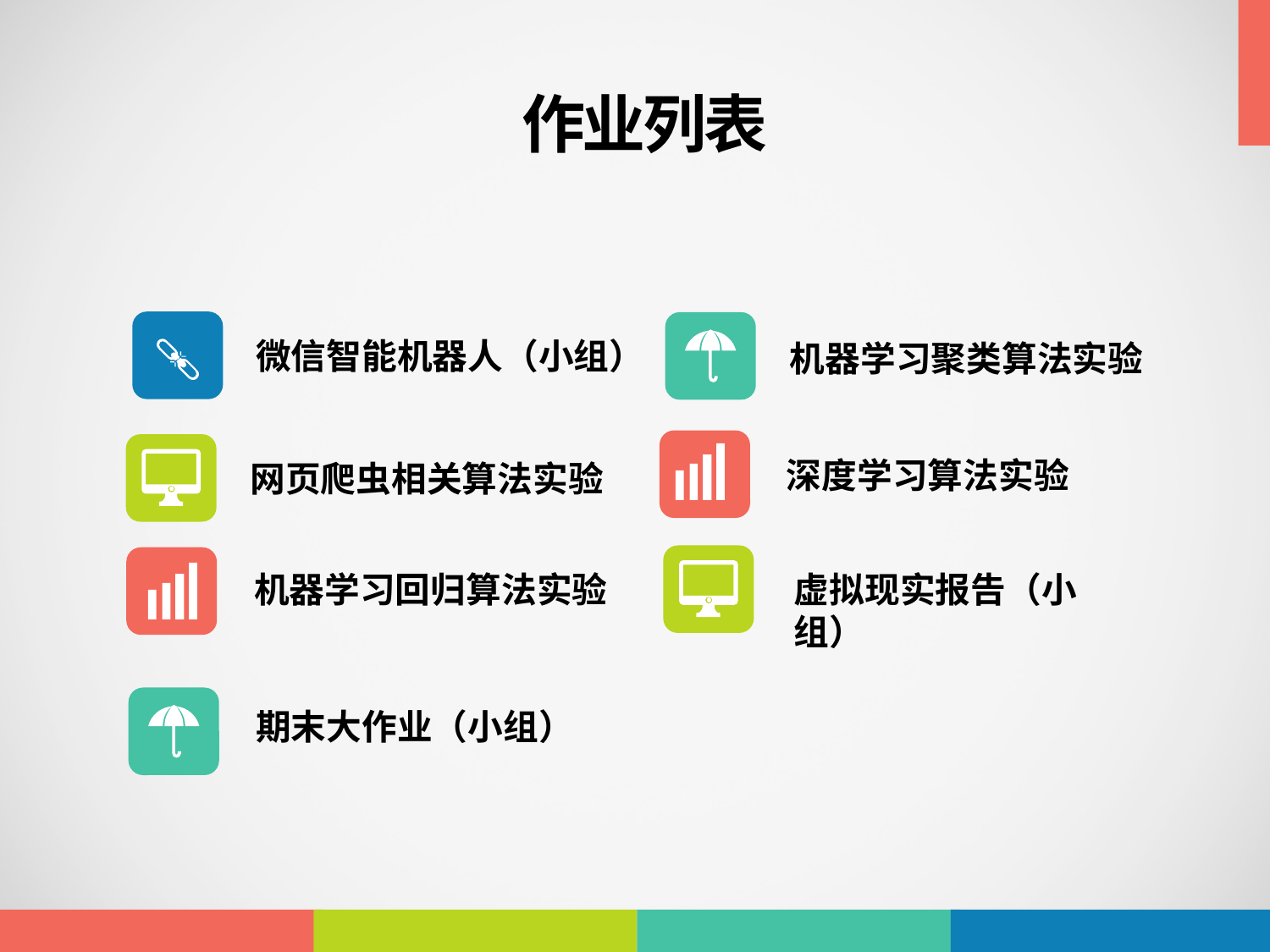

作业列表

微信智能机器人（小组）
机器学习聚类算法实验

深度学习算法实验

网页爬虫相关算法实验

机器学习回归算法实验
虚拟现实报告（小组）

期末大作业（小组）